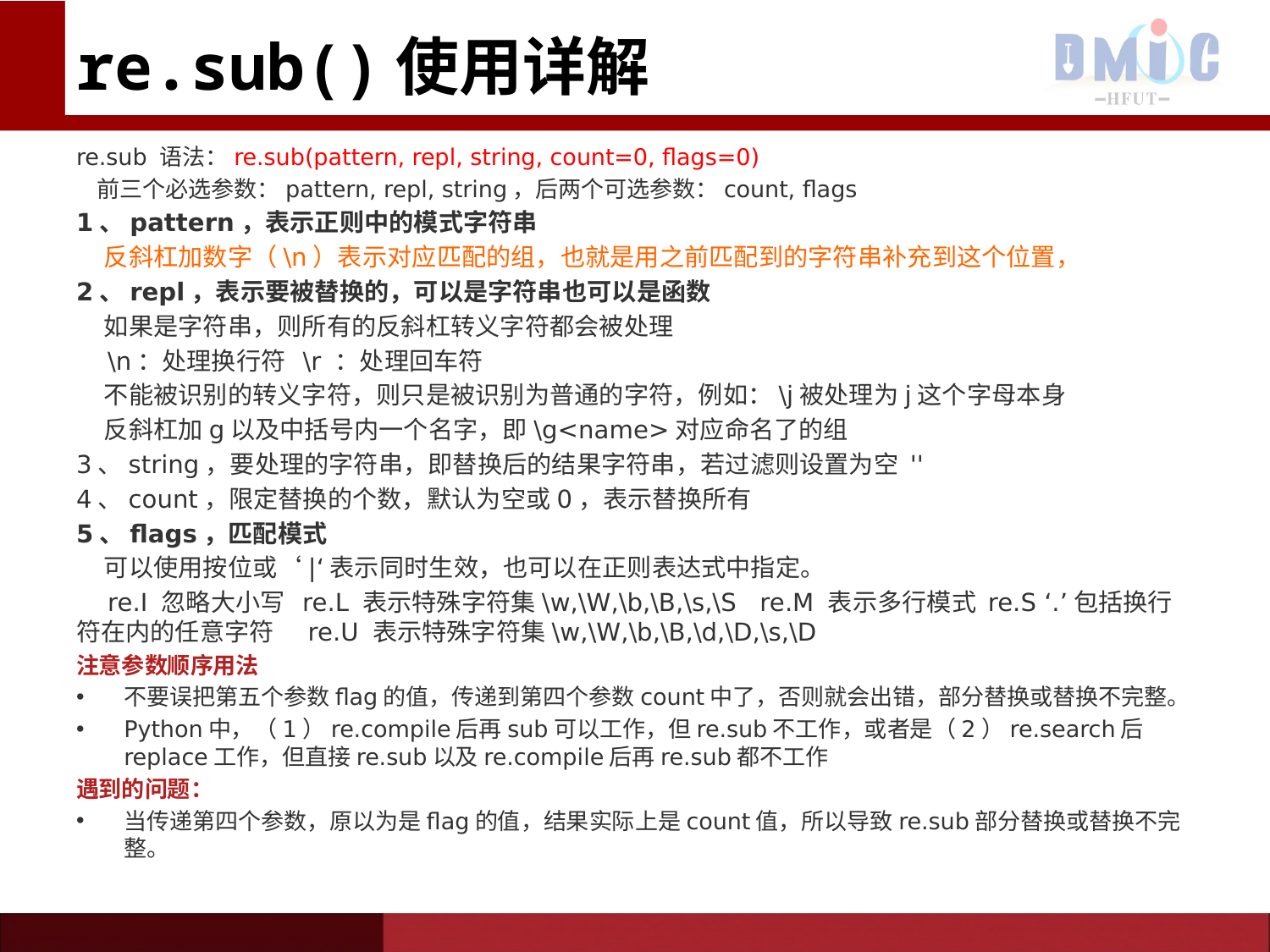

# re.sub()使用详解
re.sub 语法：re.sub(pattern, repl, string, count=0, flags=0)
   前三个必选参数：pattern, repl, string，后两个可选参数：count, flags
1、pattern，表示正则中的模式字符串
    反斜杠加数字（\n）表示对应匹配的组，也就是用之前匹配到的字符串补充到这个位置，
2、repl，表示要被替换的，可以是字符串也可以是函数
    如果是字符串，则所有的反斜杠转义字符都会被处理
    \n：处理换行符  \r ：处理回车符
    不能被识别的转义字符，则只是被识别为普通的字符，例如：\j被处理为j这个字母本身
    反斜杠加g以及中括号内一个名字，即\g<name>对应命名了的组
3、string，要处理的字符串，即替换后的结果字符串，若过滤则设置为空 ''
4、count，限定替换的个数，默认为空或0，表示替换所有
5、flags，匹配模式
    可以使用按位或‘|‘表示同时生效，也可以在正则表达式中指定。
    re.I 忽略大小写  re.L 表示特殊字符集\w,\W,\b,\B,\s,\S   re.M 表示多行模式 re.S ‘.’包括换行符在内的任意字符     re.U 表示特殊字符集\w,\W,\b,\B,\d,\D,\s,\D
注意参数顺序用法
不要误把第五个参数flag的值，传递到第四个参数count中了，否则就会出错，部分替换或替换不完整。
Python中，（1）re.compile后再sub可以工作，但re.sub不工作，或者是（2）re.search后replace工作，但直接re.sub以及re.compile后再re.sub都不工作
遇到的问题：
当传递第四个参数，原以为是flag的值，结果实际上是count值，所以导致re.sub部分替换或替换不完整。

56